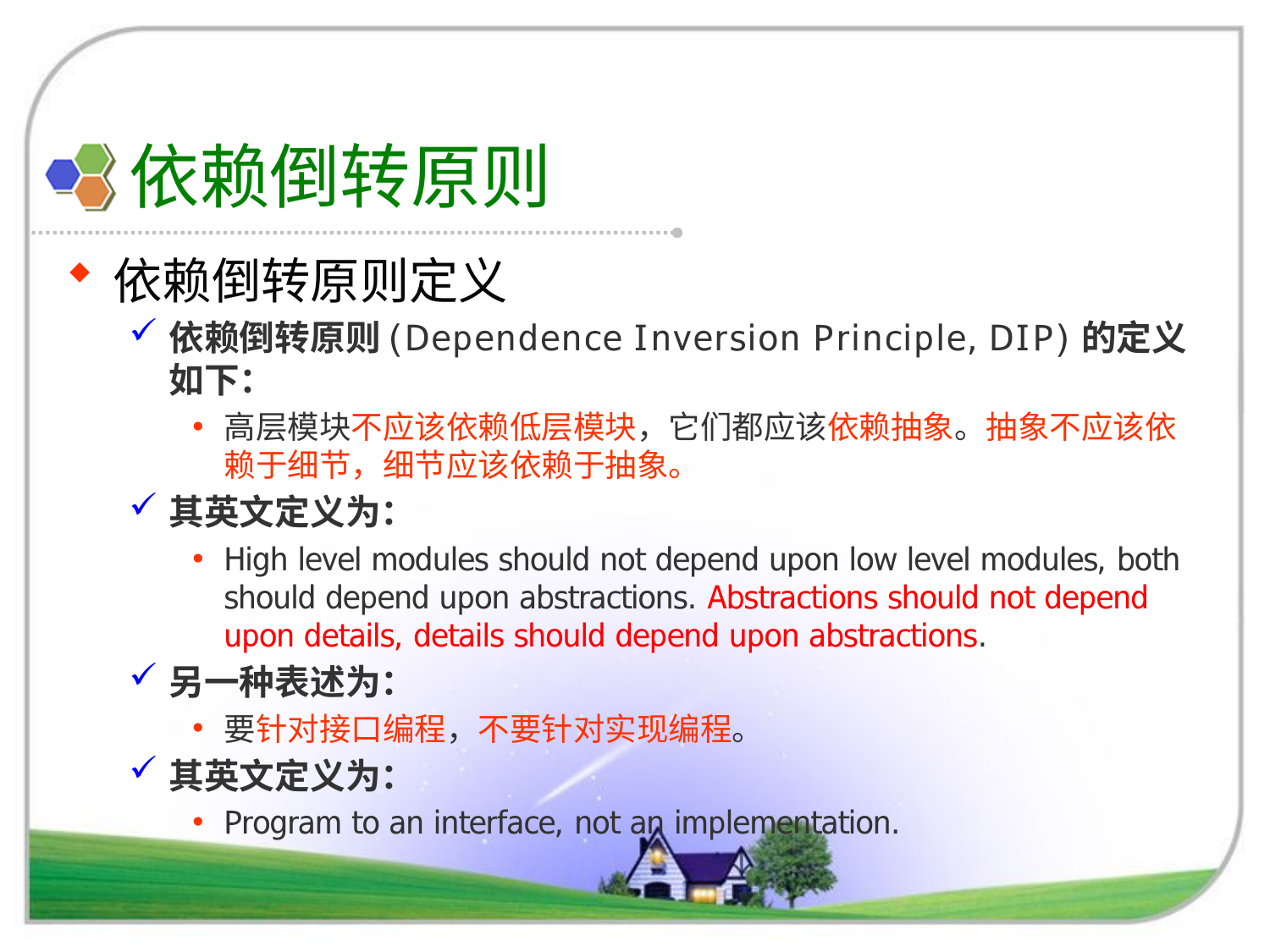

# 依赖倒转原则
依赖倒转原则定义
依赖倒转原则(Dependence Inversion Principle, DIP)的定义如下：
高层模块不应该依赖低层模块，它们都应该依赖抽象。抽象不应该依赖于细节，细节应该依赖于抽象。
其英文定义为：
High level modules should not depend upon low level modules, both should depend upon abstractions. Abstractions should not depend upon details, details should depend upon abstractions.
另一种表述为：
要针对接口编程，不要针对实现编程。
其英文定义为：
Program to an interface, not an implementation.